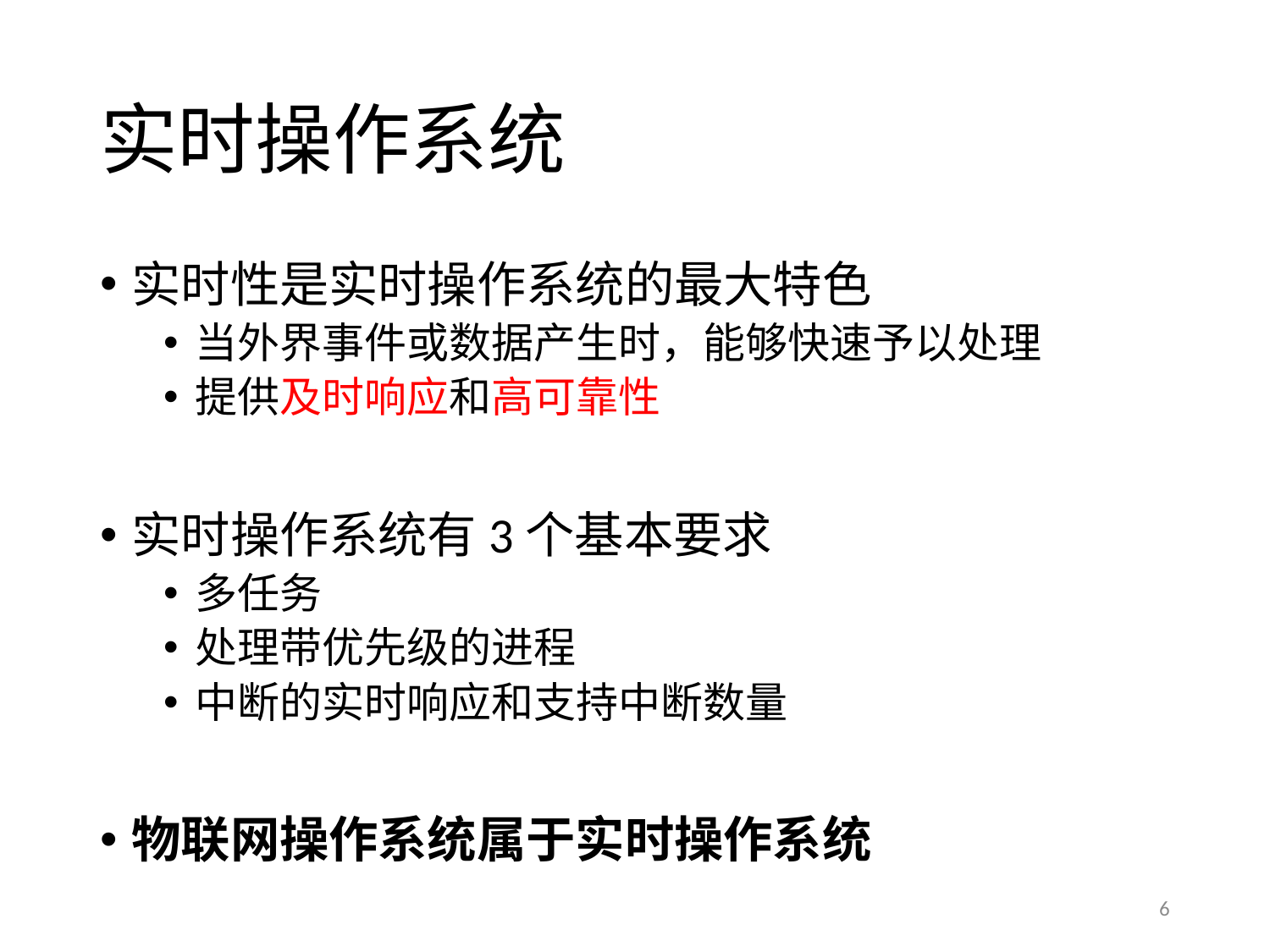

# 实时操作系统
实时性是实时操作系统的最大特色
当外界事件或数据产生时，能够快速予以处理
提供及时响应和高可靠性

实时操作系统有3个基本要求
多任务
处理带优先级的进程
中断的实时响应和支持中断数量

物联网操作系统属于实时操作系统
6